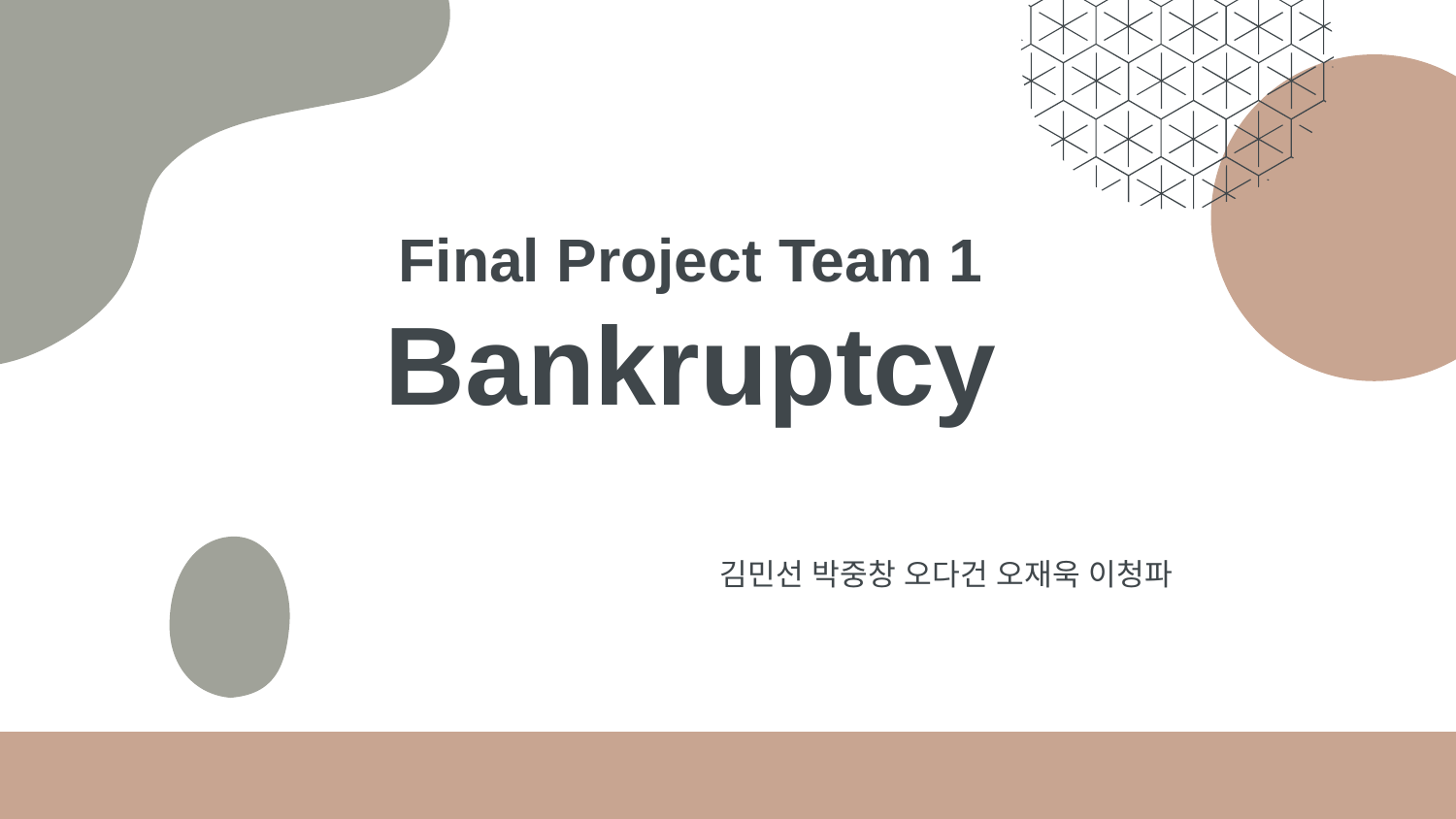

# Final Project Team 1 Bankruptcy
			김민선 박중창 오다건 오재욱 이청파